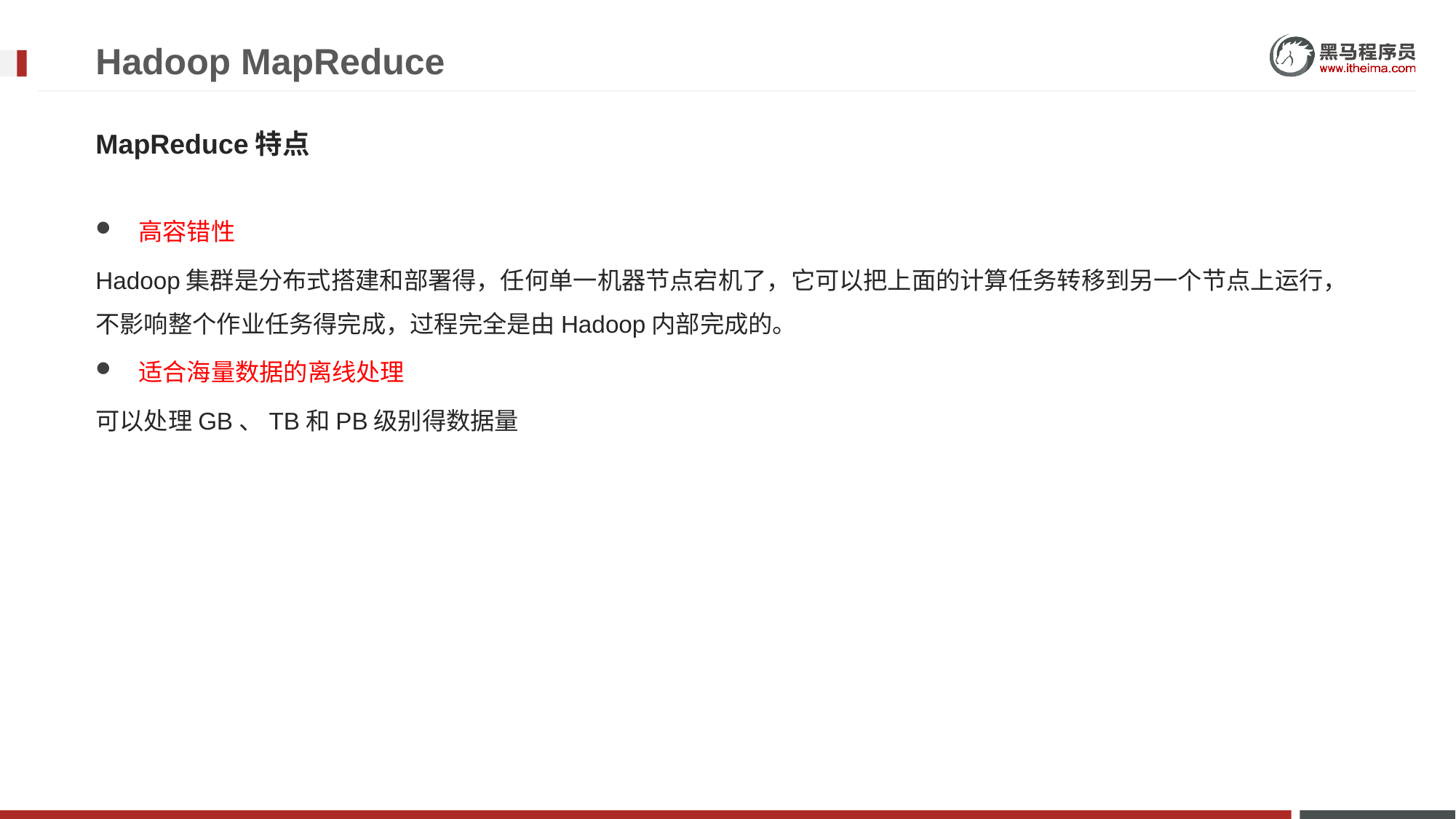

# Hadoop MapReduce
MapReduce特点
高容错性
Hadoop集群是分布式搭建和部署得，任何单一机器节点宕机了，它可以把上面的计算任务转移到另一个节点上运行，不影响整个作业任务得完成，过程完全是由Hadoop内部完成的。
适合海量数据的离线处理
可以处理GB、TB和PB级别得数据量